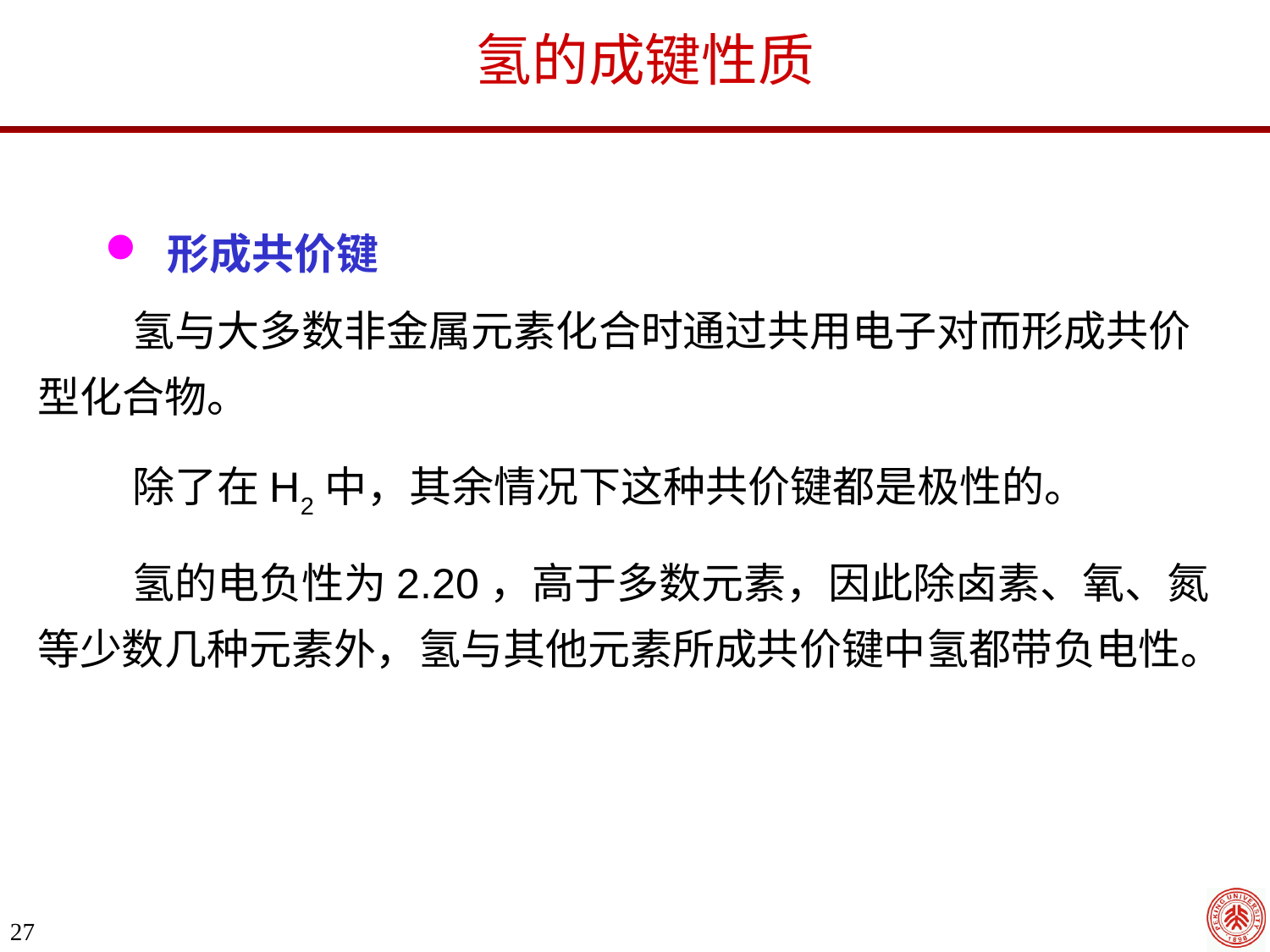

氢的成键性质

 形成共价键
     氢与大多数非金属元素化合时通过共用电子对而形成共价型化合物。
     除了在H2中，其余情况下这种共价键都是极性的。
     氢的电负性为2.20，高于多数元素，因此除卤素、氧、氮等少数几种元素外，氢与其他元素所成共价键中氢都带负电性。
27